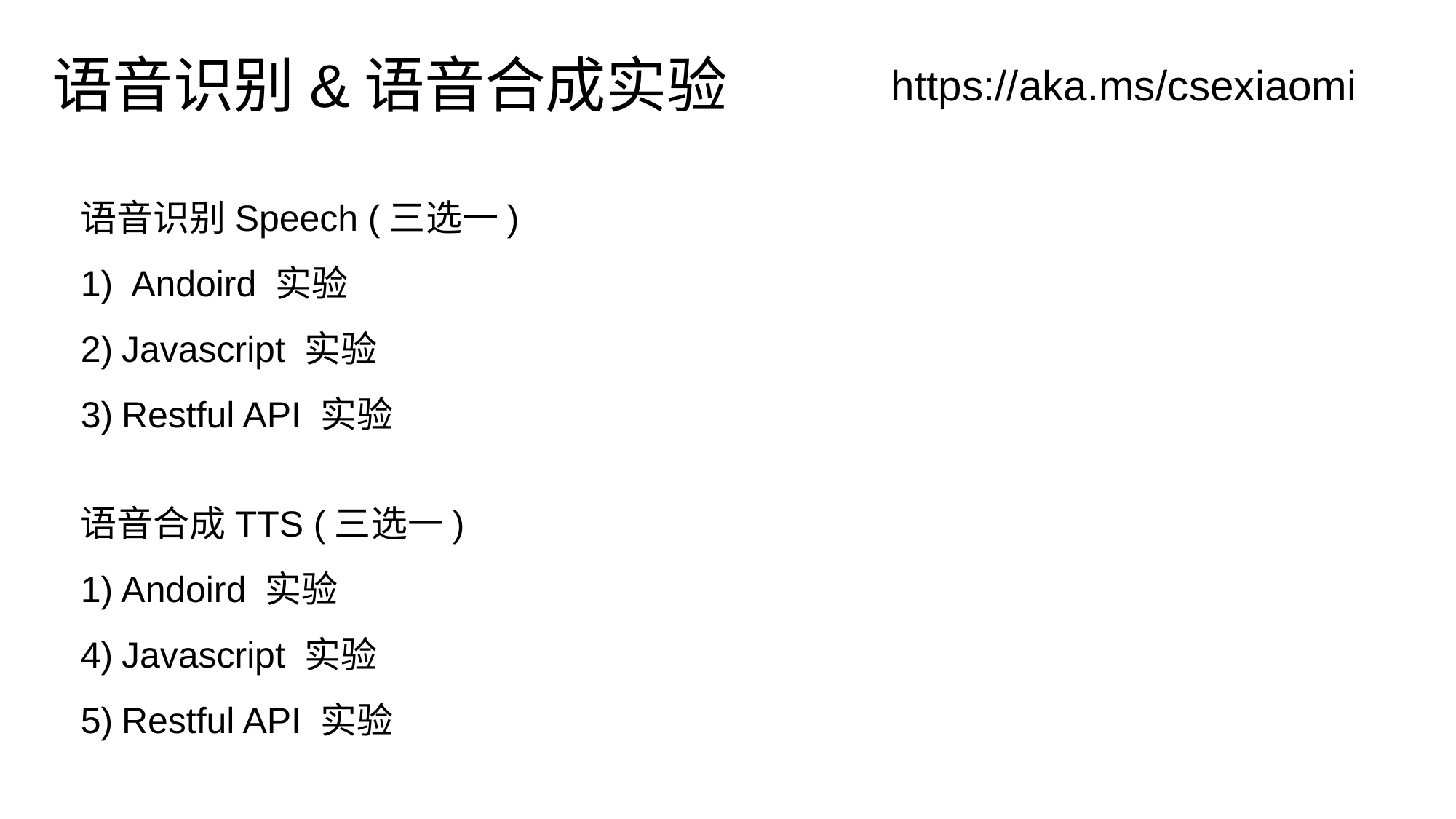

语音识别&语音合成实验
https://aka.ms/csexiaomi
语音识别Speech (三选一)
1)  Andoird 实验
Javascript 实验
Restful API 实验

语音合成TTS (三选一)
1) Andoird 实验
Javascript 实验
Restful API 实验